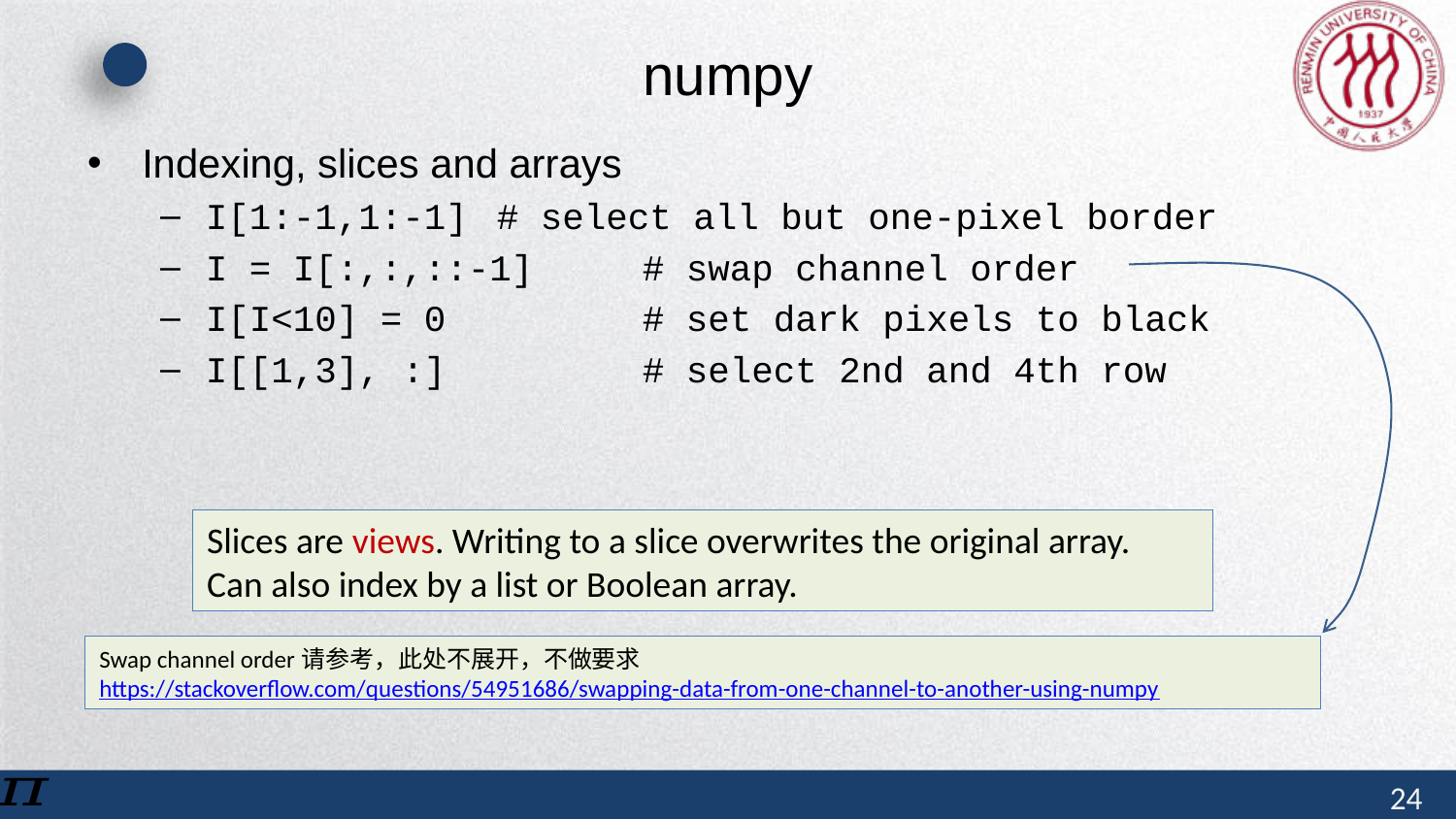

# numpy
Indexing, slices and arrays
I[1:-1,1:-1] 	# select all but one-pixel border
I = I[:,:,::-1] 	# swap channel order
I[I<10] = 0		# set dark pixels to black
I[[1,3], :]		# select 2nd and 4th row

Slices are views. Writing to a slice overwrites the original array.
Can also index by a list or Boolean array.
Swap channel order请参考，此处不展开，不做要求
https://stackoverflow.com/questions/54951686/swapping-data-from-one-channel-to-another-using-numpy